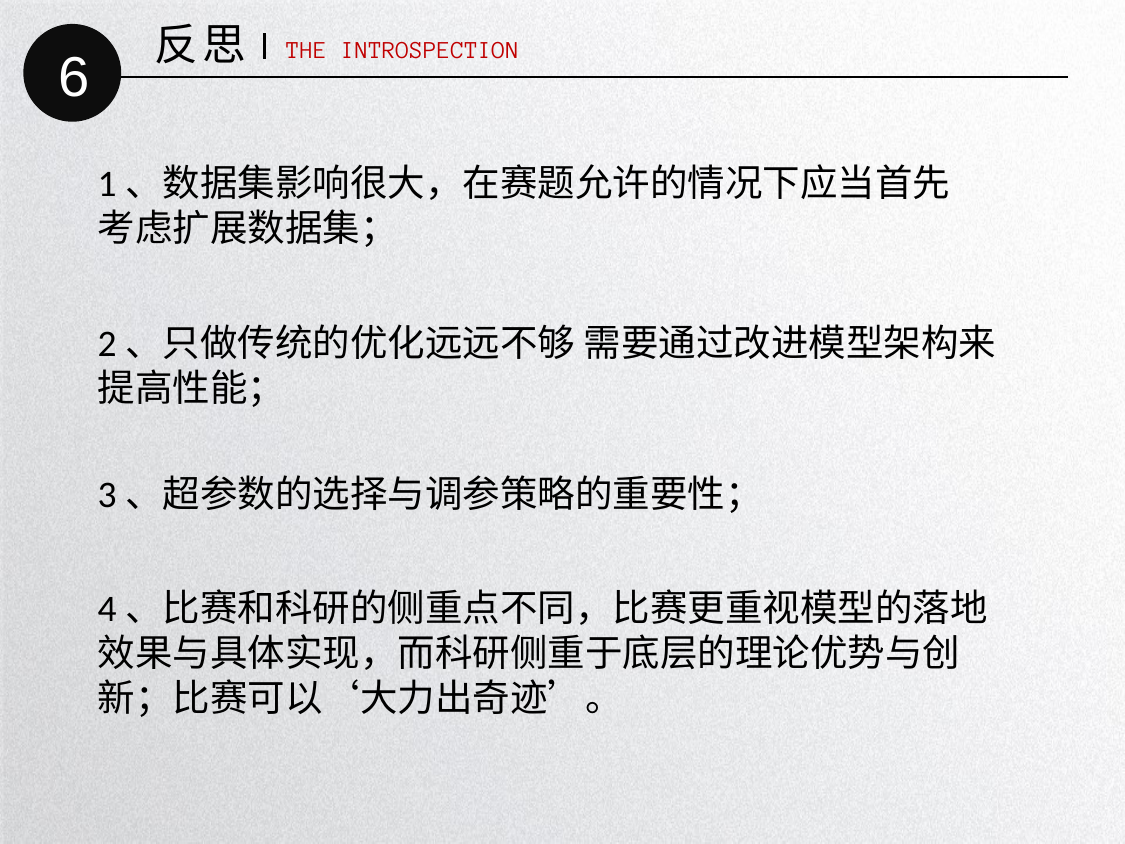

反思

6
THE INTROSPECTION
1、数据集影响很大，在赛题允许的情况下应当首先考虑扩展数据集；
2、只做传统的优化远远不够 需要通过改进模型架构来提高性能；
3、超参数的选择与调参策略的重要性；
4、比赛和科研的侧重点不同，比赛更重视模型的落地效果与具体实现，而科研侧重于底层的理论优势与创新；比赛可以‘大力出奇迹’。
延时符